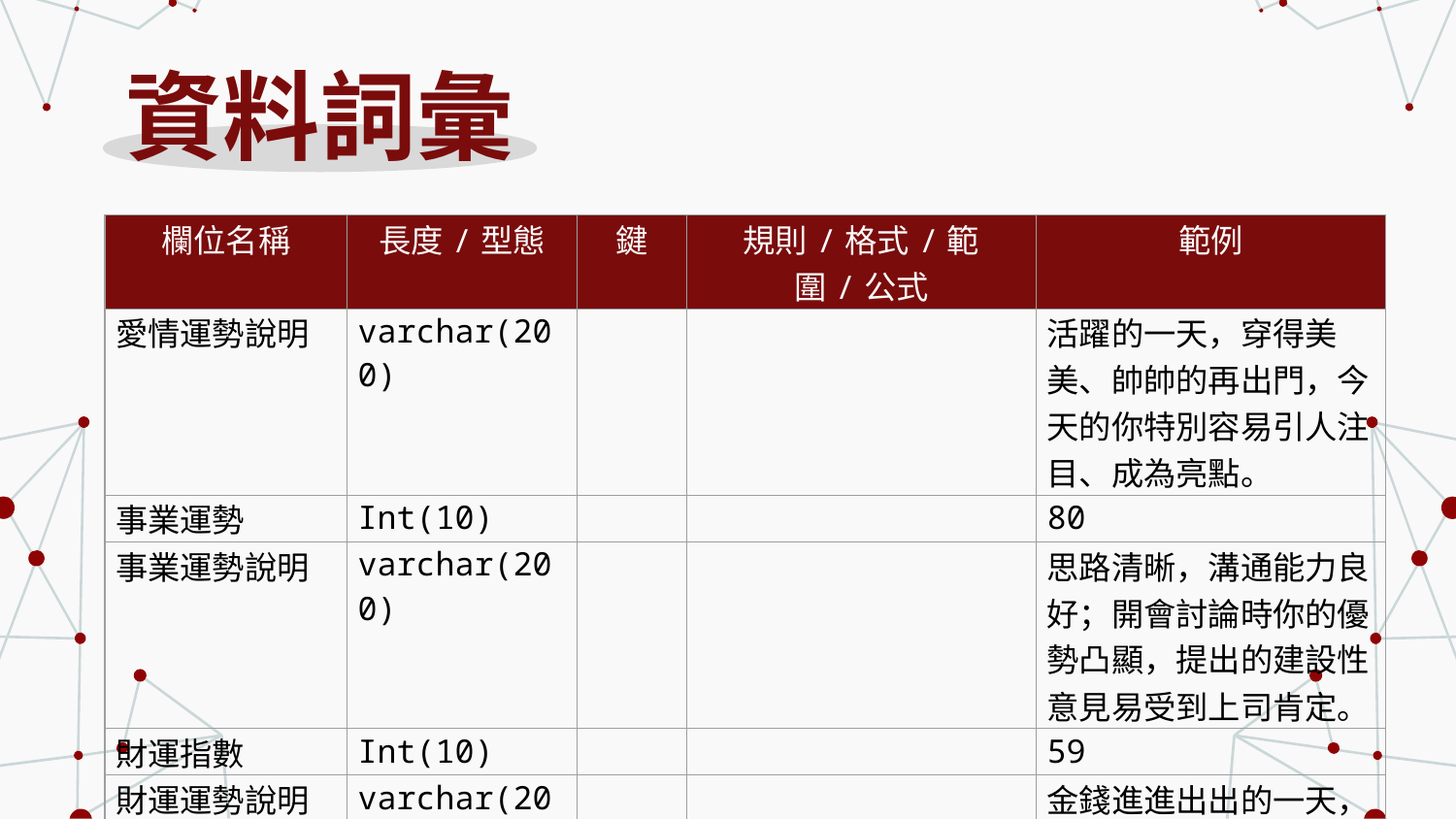

# 資料詞彙

| 欄位名稱 | 長度/型態 | 鍵 | 規則/格式/範圍/公式 | 範例 |
| --- | --- | --- | --- | --- |
| 愛情運勢說明 | varchar(200) |  |  | 活躍的一天，穿得美美、帥帥的再出門，今天的你特別容易引人注目、成為亮點。 |
| 事業運勢 | Int(10) |  |  | 80 |
| 事業運勢說明 | varchar(200) |  |  | 思路清晰，溝通能力良好；開會討論時你的優勢凸顯，提出的建設性意見易受到上司肯定。 |
| 財運指數 | Int(10) |  |  | 59 |
| 財運運勢說明 | varchar(200) |  |  | 金錢進進出出的一天，保持平常心，得失心不要太重，以免為錢傷神。 |